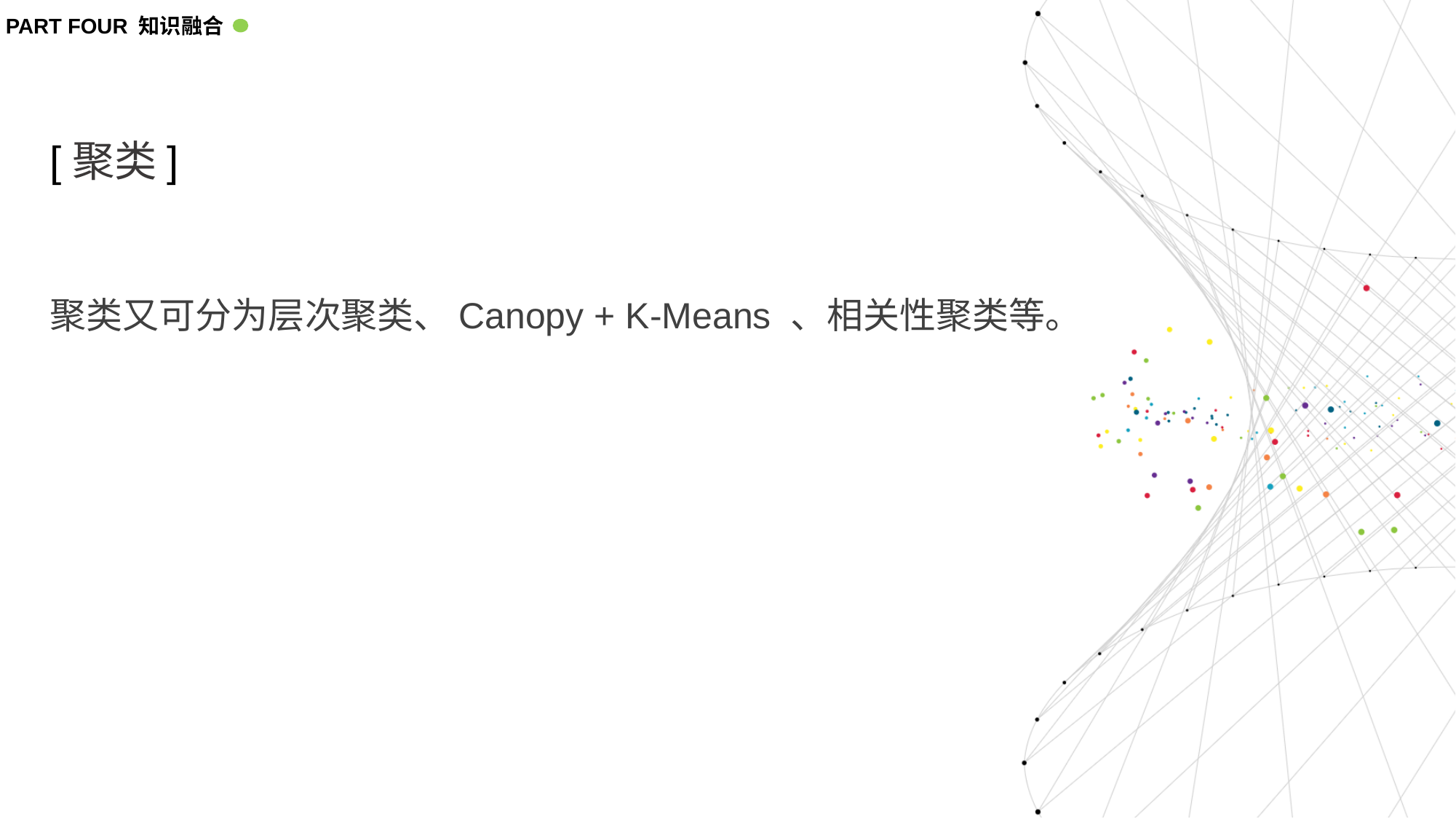

PART FOUR 知识融合

[聚类]
聚类又可分为层次聚类、Canopy + K-Means 、相关性聚类等。